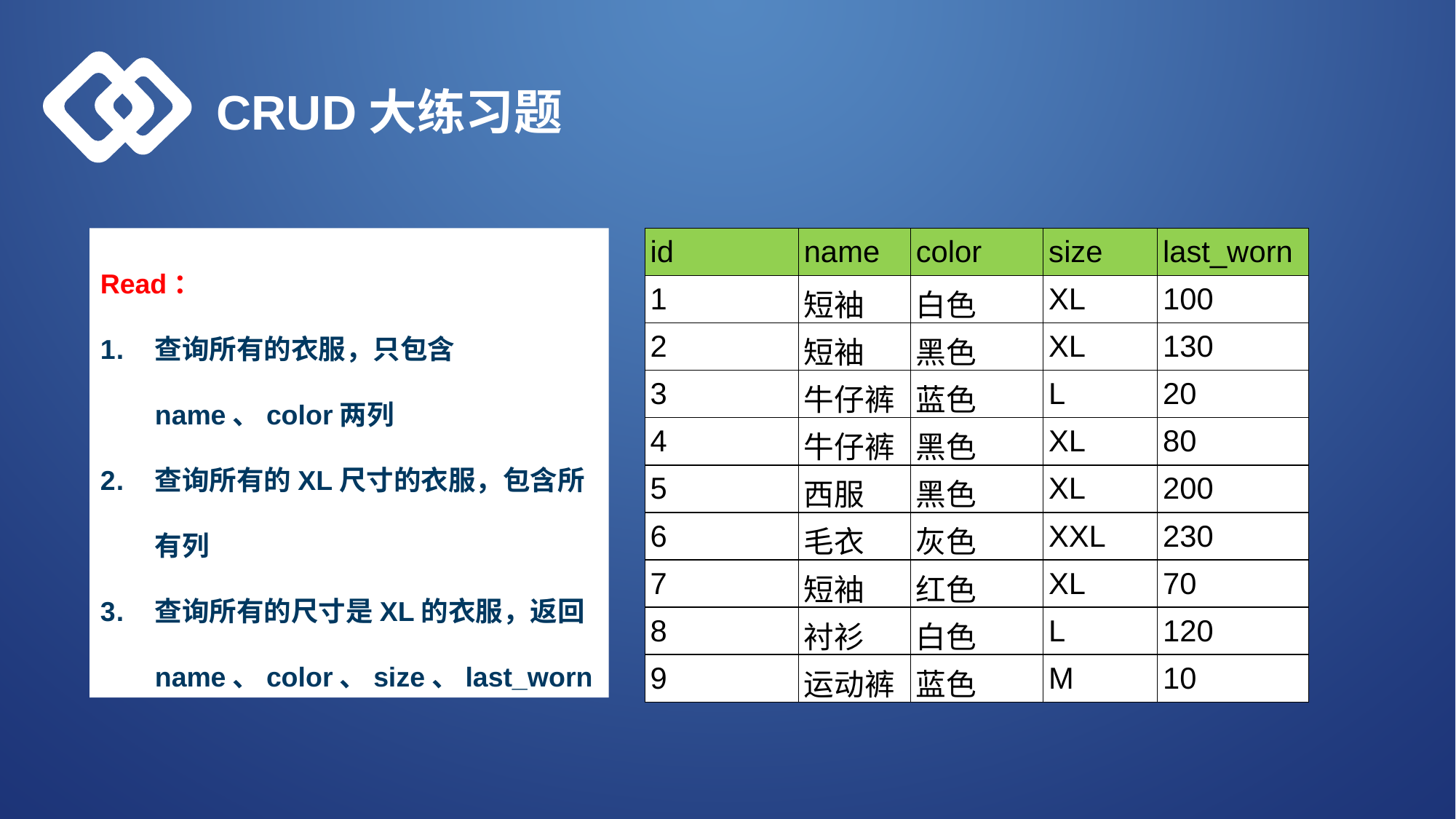

CRUD大练习题

Read：
查询所有的衣服，只包含name、color两列
查询所有的XL尺寸的衣服，包含所有列
查询所有的尺寸是XL的衣服，返回name、color、size、last_worn
| id | name | color | size | last\_worn |
| --- | --- | --- | --- | --- |
| 1 | 短袖 | 白色 | XL | 100 |
| 2 | 短袖 | 黑色 | XL | 130 |
| 3 | 牛仔裤 | 蓝色 | L | 20 |
| 4 | 牛仔裤 | 黑色 | XL | 80 |
| 5 | 西服 | 黑色 | XL | 200 |
| 6 | 毛衣 | 灰色 | XXL | 230 |
| 7 | 短袖 | 红色 | XL | 70 |
| 8 | 衬衫 | 白色 | L | 120 |
| 9 | 运动裤 | 蓝色 | M | 10 |